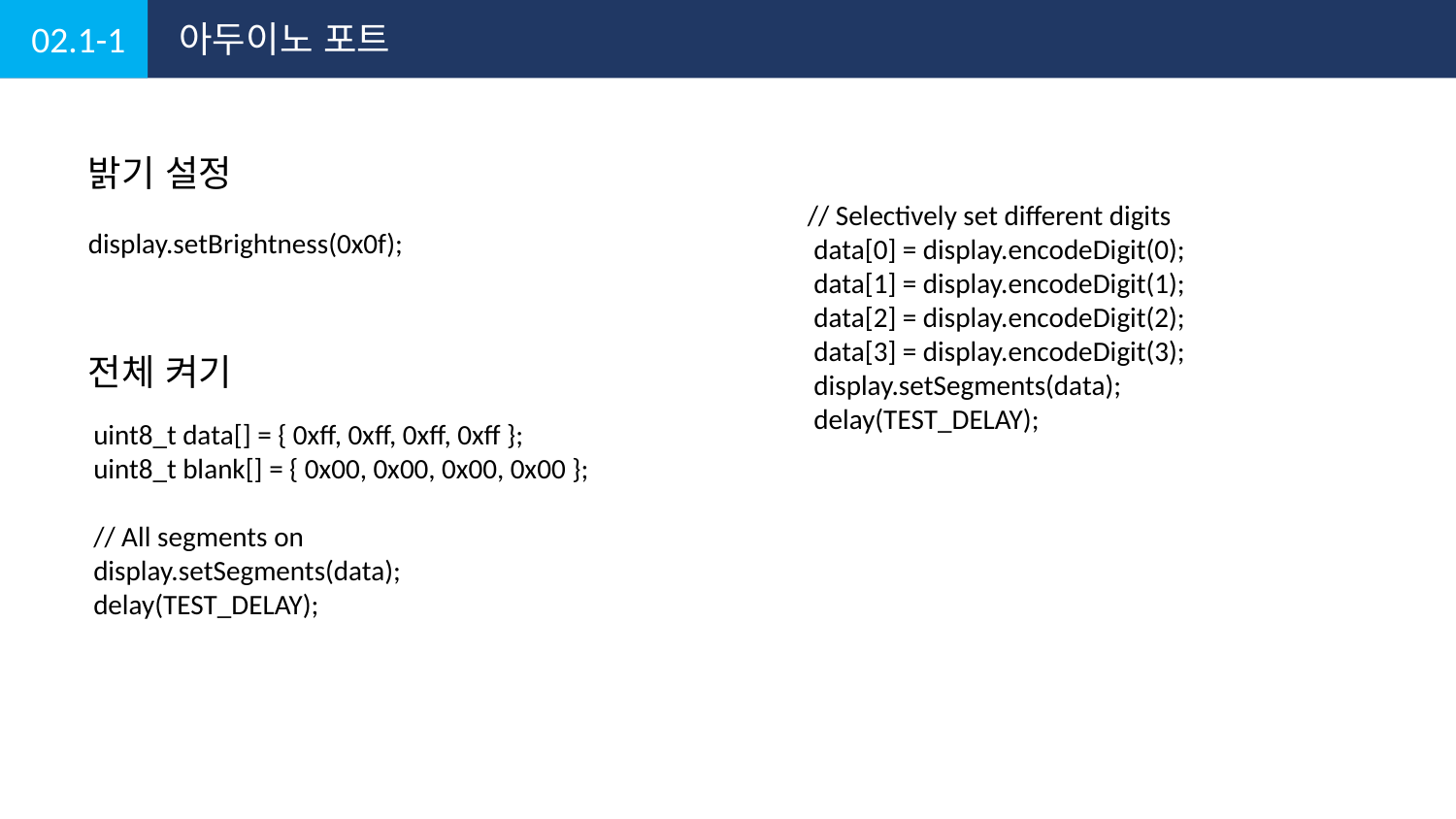

02.1-1
아두이노 포트
밝기 설정
 // Selectively set different digits
  data[0] = display.encodeDigit(0);
  data[1] = display.encodeDigit(1);
  data[2] = display.encodeDigit(2);
  data[3] = display.encodeDigit(3);
  display.setSegments(data);
  delay(TEST_DELAY);
display.setBrightness(0x0f);
전체 켜기
uint8_t data[] = { 0xff, 0xff, 0xff, 0xff };
uint8_t blank[] = { 0x00, 0x00, 0x00, 0x00 };

// All segments on
display.setSegments(data);
delay(TEST_DELAY);